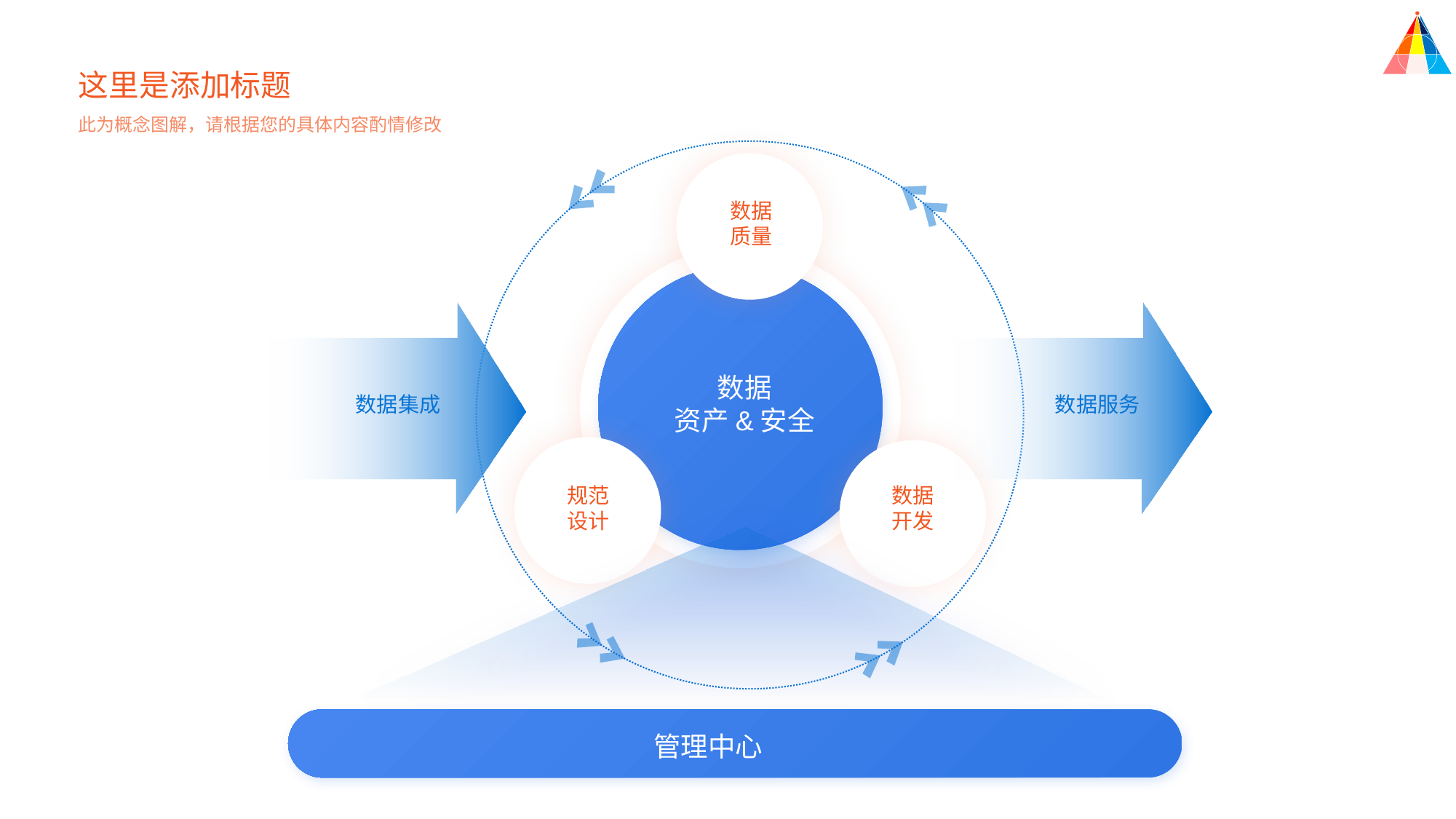

这里是添加标题
此为概念图解，请根据您的具体内容酌情修改

数据
质量

数据
资产&安全
数据集成
数据服务

规范
设计
数据
开发

管理中心